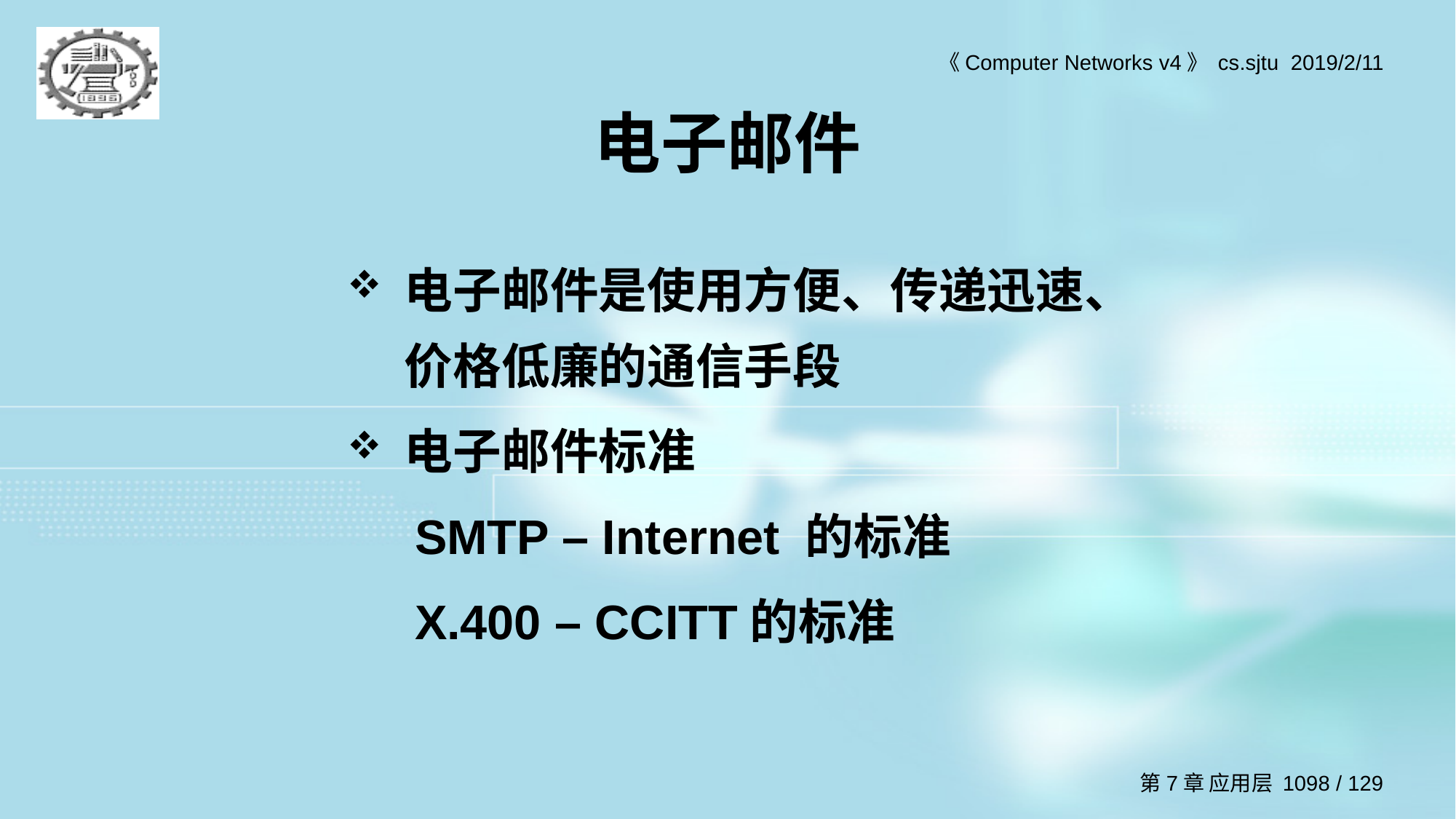

# 电子邮件
电子邮件是使用方便、传递迅速、价格低廉的通信手段
电子邮件标准
     SMTP – Internet 的标准
     X.400 – CCITT的标准